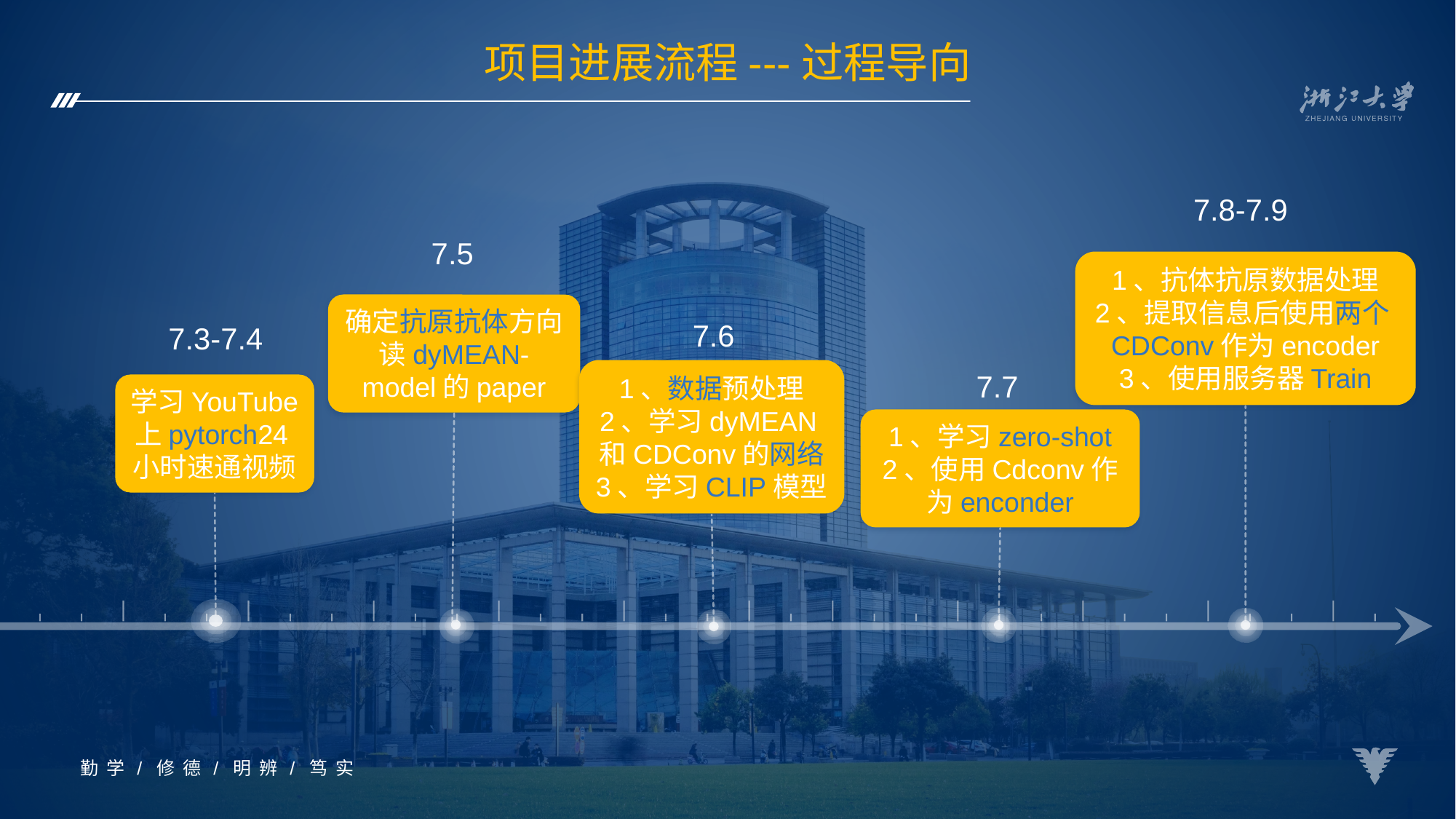

# 项目进展流程---过程导向
7.8-7.9
1、抗体抗原数据处理
2、提取信息后使用两个CDConv作为encoder
3、使用服务器Train

7.5
确定抗原抗体方向
读dyMEAN-model的paper

7.6
1、数据预处理
2、学习dyMEAN和CDConv的网络
3、学习CLIP模型

7.3-7.4
学习YouTube上pytorch24小时速通视频

7.7
1、学习zero-shot
2、使用Cdconv作为enconder

勤  学  /  修  德  /  明  辨  /  笃  实